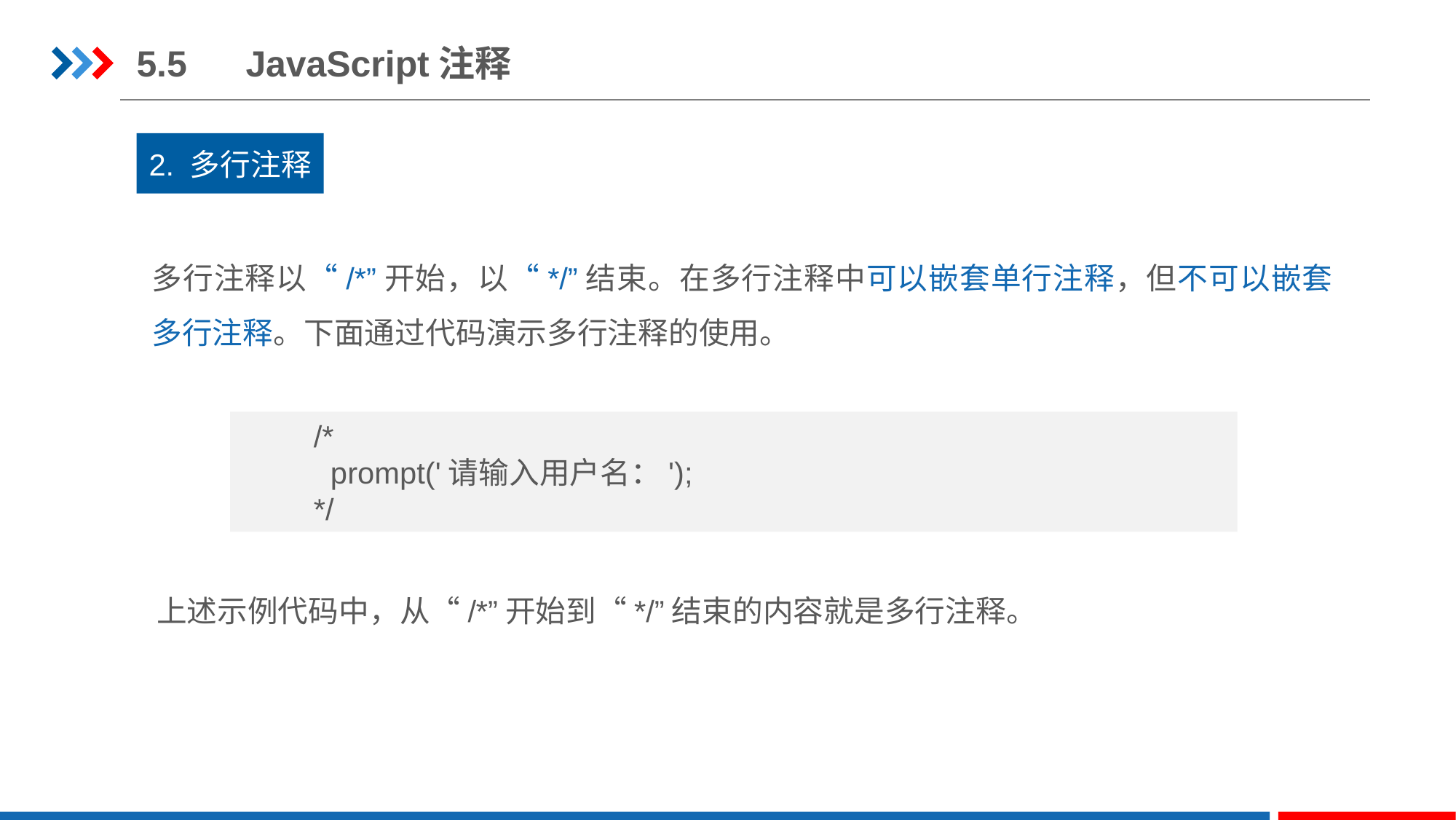

5.5	JavaScript注释
2. 多行注释
多行注释以“/*”开始，以“*/”结束。在多行注释中可以嵌套单行注释，但不可以嵌套多行注释。下面通过代码演示多行注释的使用。
/*
  prompt('请输入用户名：');
*/
上述示例代码中，从“/*”开始到“*/”结束的内容就是多行注释。